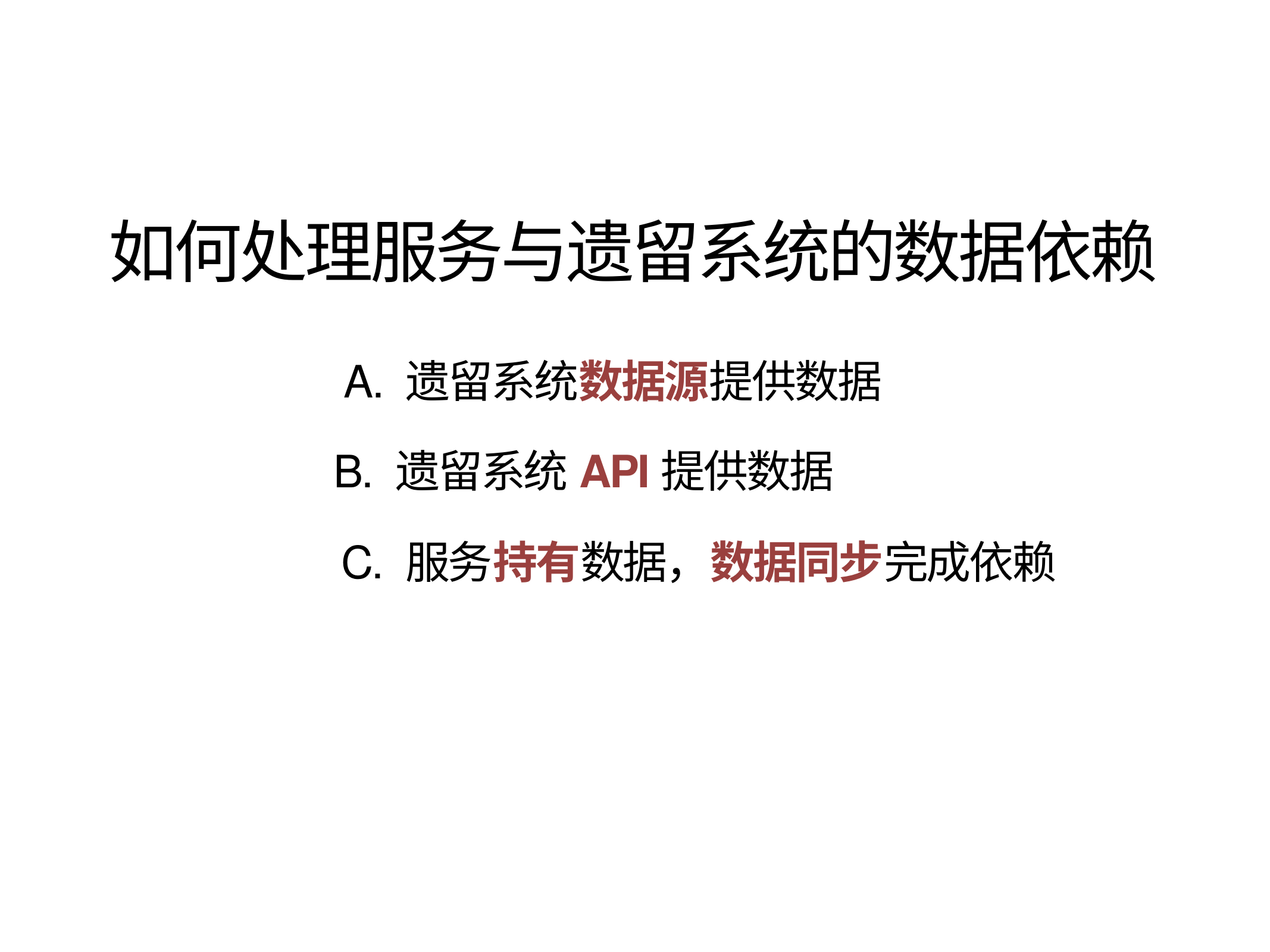

如何处理服务与遗留系统的数据依赖
A. 遗留系统数据源提供数据
B. 遗留系统API提供数据
C. 服务持有数据，数据同步完成依赖